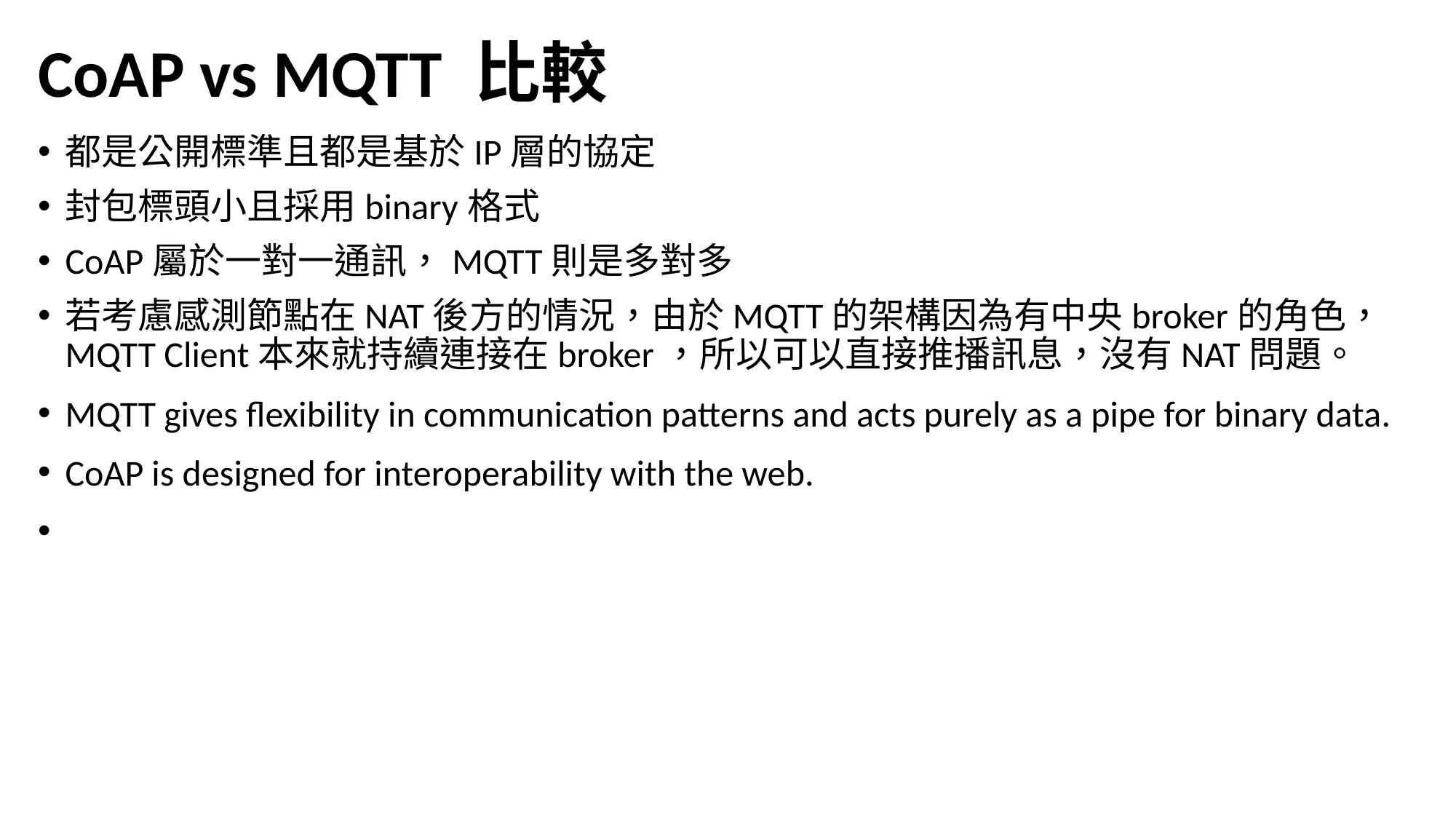

# CoAP vs MQTT 比較
都是公開標準且都是基於IP層的協定
封包標頭小且採用binary格式
CoAP屬於一對一通訊，MQTT則是多對多
若考慮感測節點在NAT後方的情況，由於MQTT的架構因為有中央broker的角色，MQTT Client本來就持續連接在broker，所以可以直接推播訊息，沒有NAT問題。
MQTT gives flexibility in communication patterns and acts purely as a pipe for binary data.
CoAP is designed for interoperability with the web.